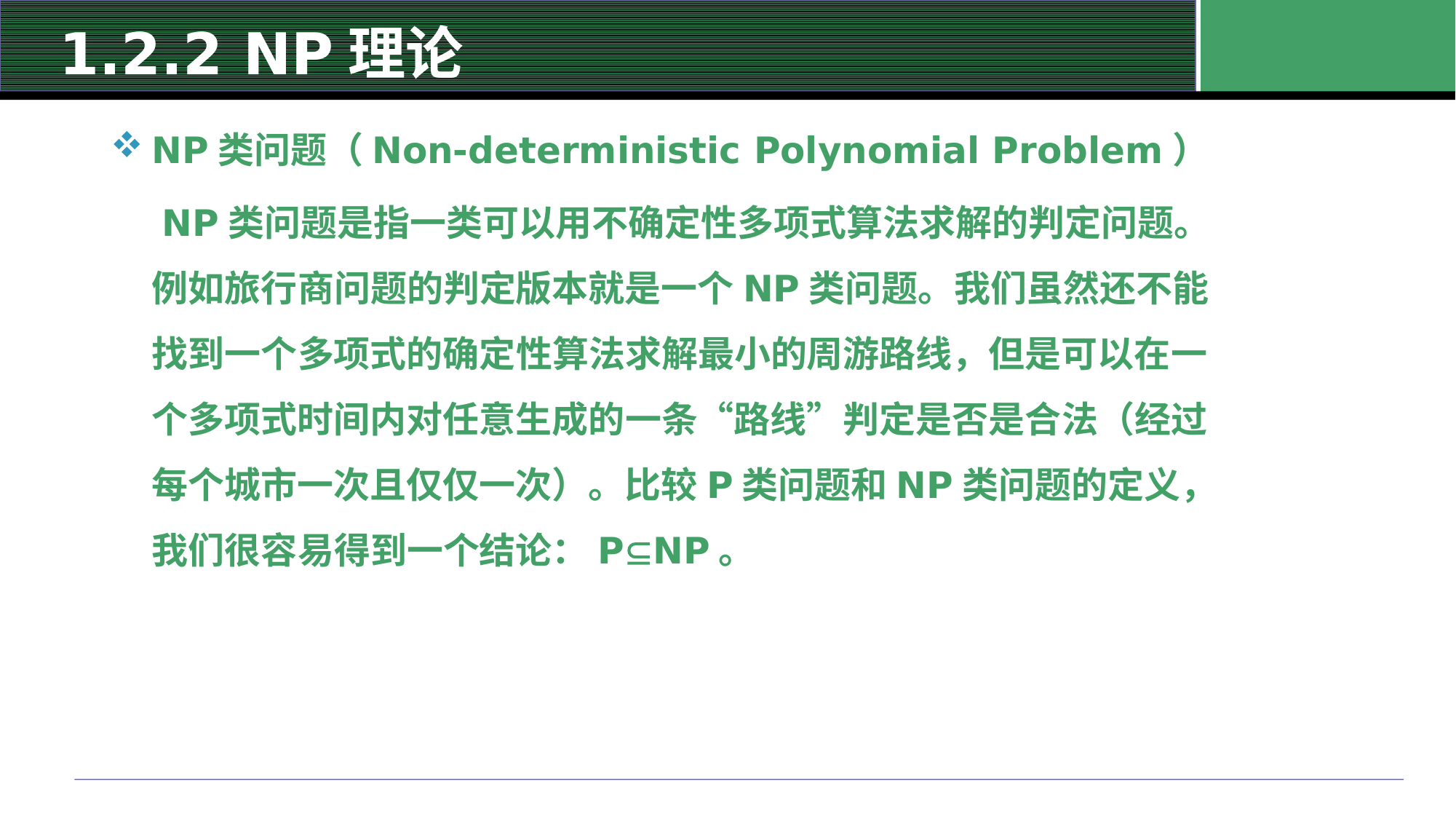

# 1.2.2 NP理论
NP类问题（Non-deterministic Polynomial Problem）
    NP类问题是指一类可以用不确定性多项式算法求解的判定问题。例如旅行商问题的判定版本就是一个NP类问题。我们虽然还不能找到一个多项式的确定性算法求解最小的周游路线，但是可以在一个多项式时间内对任意生成的一条“路线”判定是否是合法（经过每个城市一次且仅仅一次）。比较P类问题和NP类问题的定义，我们很容易得到一个结论：P⊆NP。